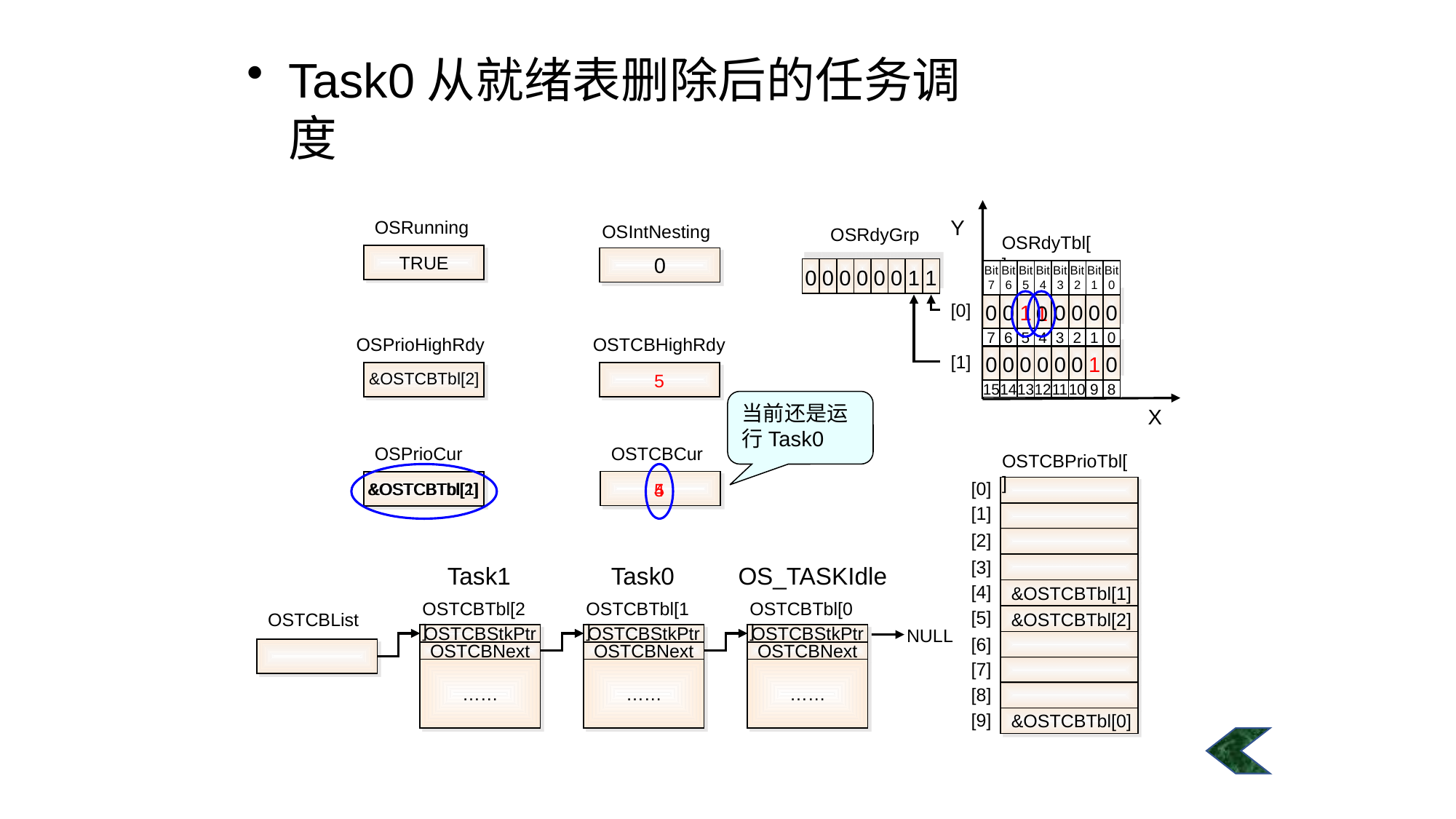

#
Task0从就绪表删除后的任务调度

Y
OSRdyTbl[ ]
Bit
7
Bit
6
Bit
5
Bit
4
Bit
3
Bit
2
Bit
1
Bit
0
[0]
0
0
1

0
0
0
0
7
6
5
4
3
2
1
0
[1]

15
14
13
12
11
10
9
8

X
OSRunning
TRUE
OSIntNesting
0
OSRdyGrp

0
0
0
0
0
0
1
1

1
0
OSPrioHighRdy

OSTCBHighRdy

0
0
0
0
0
0
1
0
&OSTCBTbl[2]
5
当前还是运行Task0
OSPrioCur

OSTCBCur

OSTCBPrioTbl[ ]
[0]

[1]

[2]

[3]

[4]

[5]

[6]

[7]

[8]

[9]

&OSTCBTbl[2]
&OSTCBTbl[1]
4
5
Task1
Task0
OS_TASKIdle
OSTCBTbl[2]
OSTCBStkPtr
OSTCBNext
……
OSTCBTbl[1]
OSTCBStkPtr
OSTCBNext
……
OSTCBTbl[0]
OSTCBStkPtr
OSTCBNext
……
OSTCBList

NULL

&OSTCBTbl[1]
&OSTCBTbl[2]
&OSTCBTbl[0]